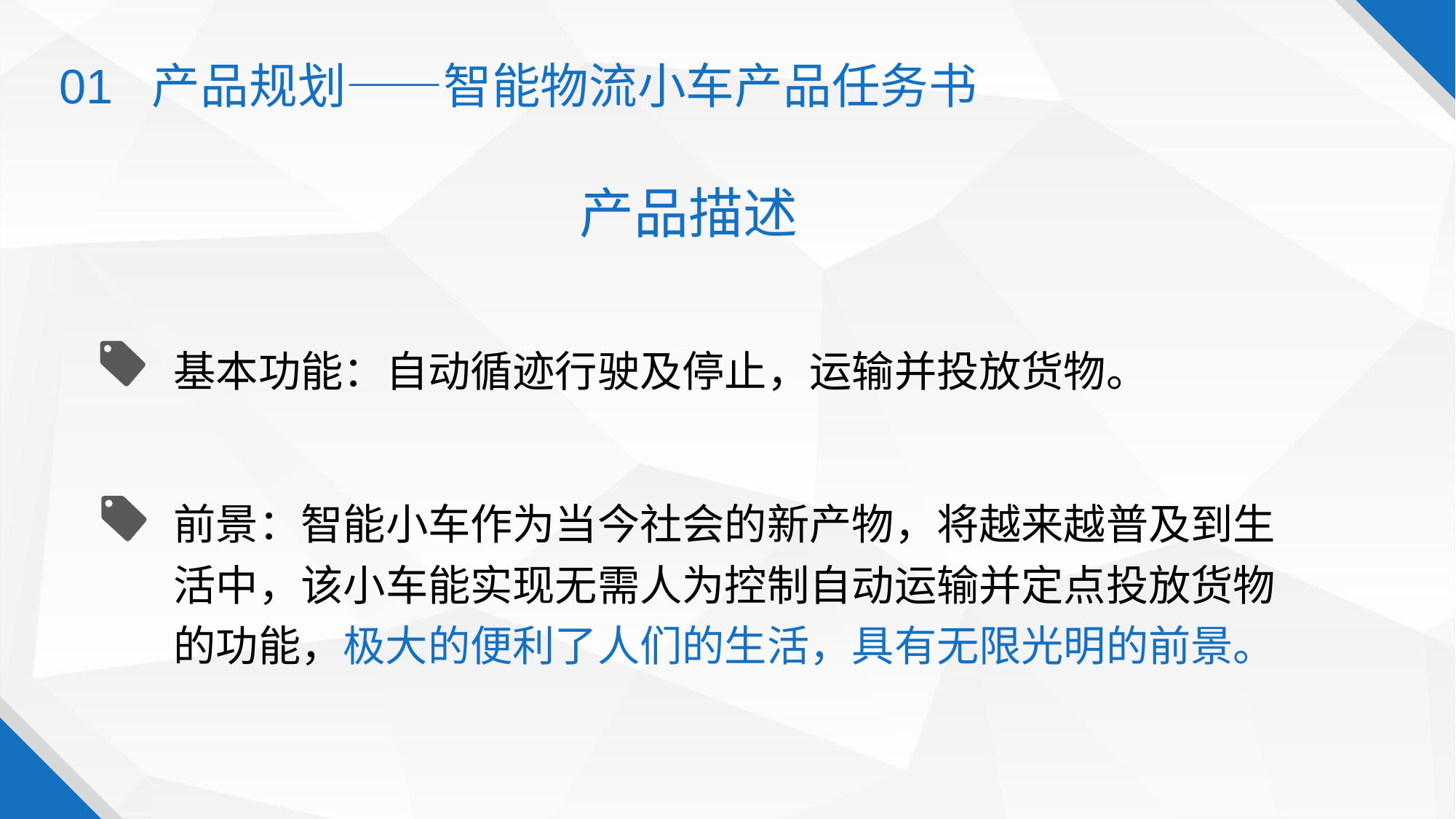

01  产品规划——智能物流小车产品任务书
# 产品描述
基本功能：自动循迹行驶及停止，运输并投放货物。

前景：智能小车作为当今社会的新产物，将越来越普及到生活中，该小车能实现无需人为控制自动运输并定点投放货物的功能，极大的便利了人们的生活，具有无限光明的前景。